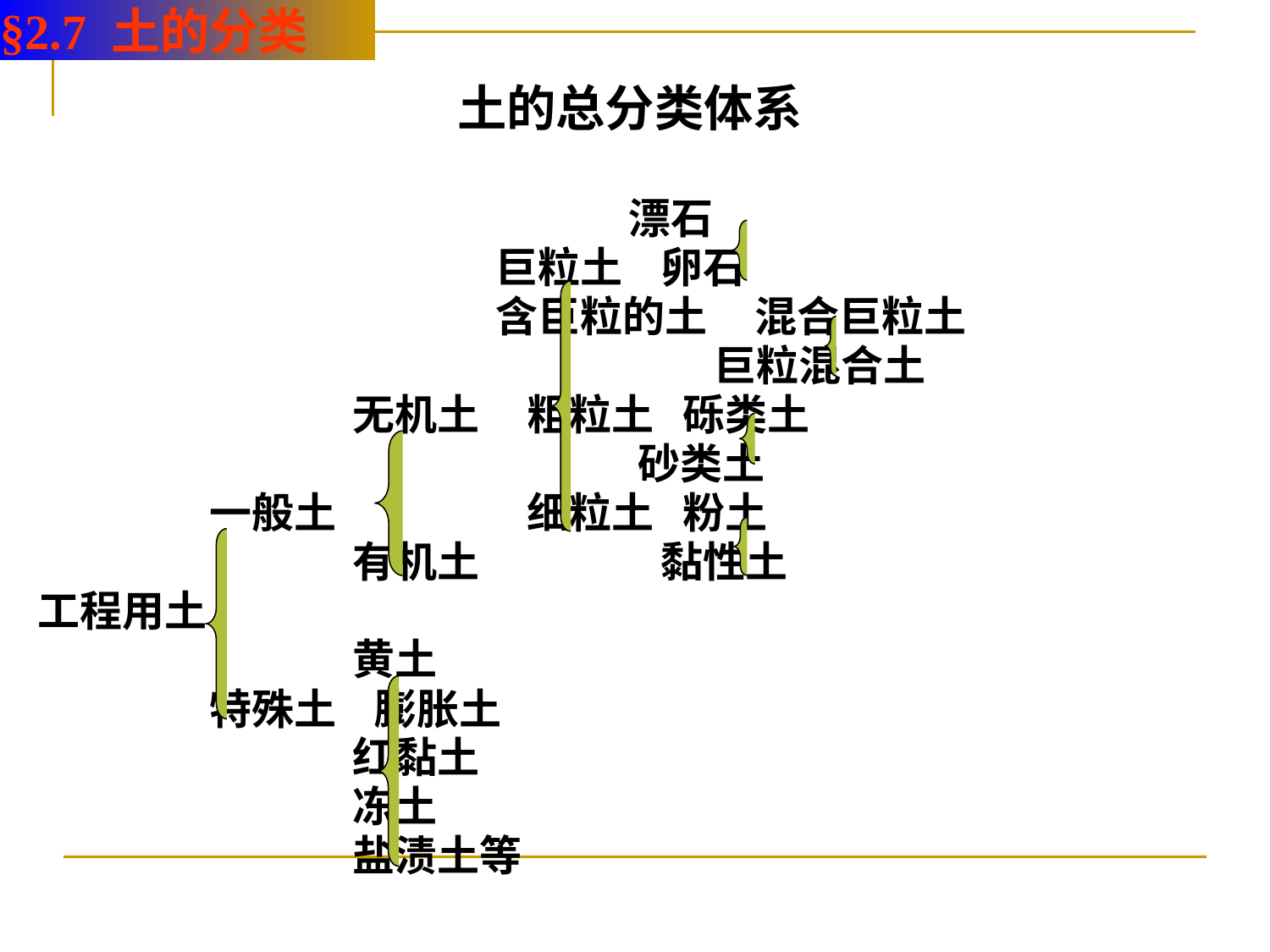

§2.7 土的分类
土的总分类体系

                                                                   漂石
                                               巨粒土    卵石
                                               含巨粒的土     混合巨粒土
                                                                      巨粒混合土
                                无机土     粗粒土   砾类土
                                                              砂类土
                 一般土                    细粒土   粉土
                                有机土                   黏性土
工程用土
                                黄土
                 特殊土    膨胀土
                                红黏土
                                冻土
                                盐渍土等